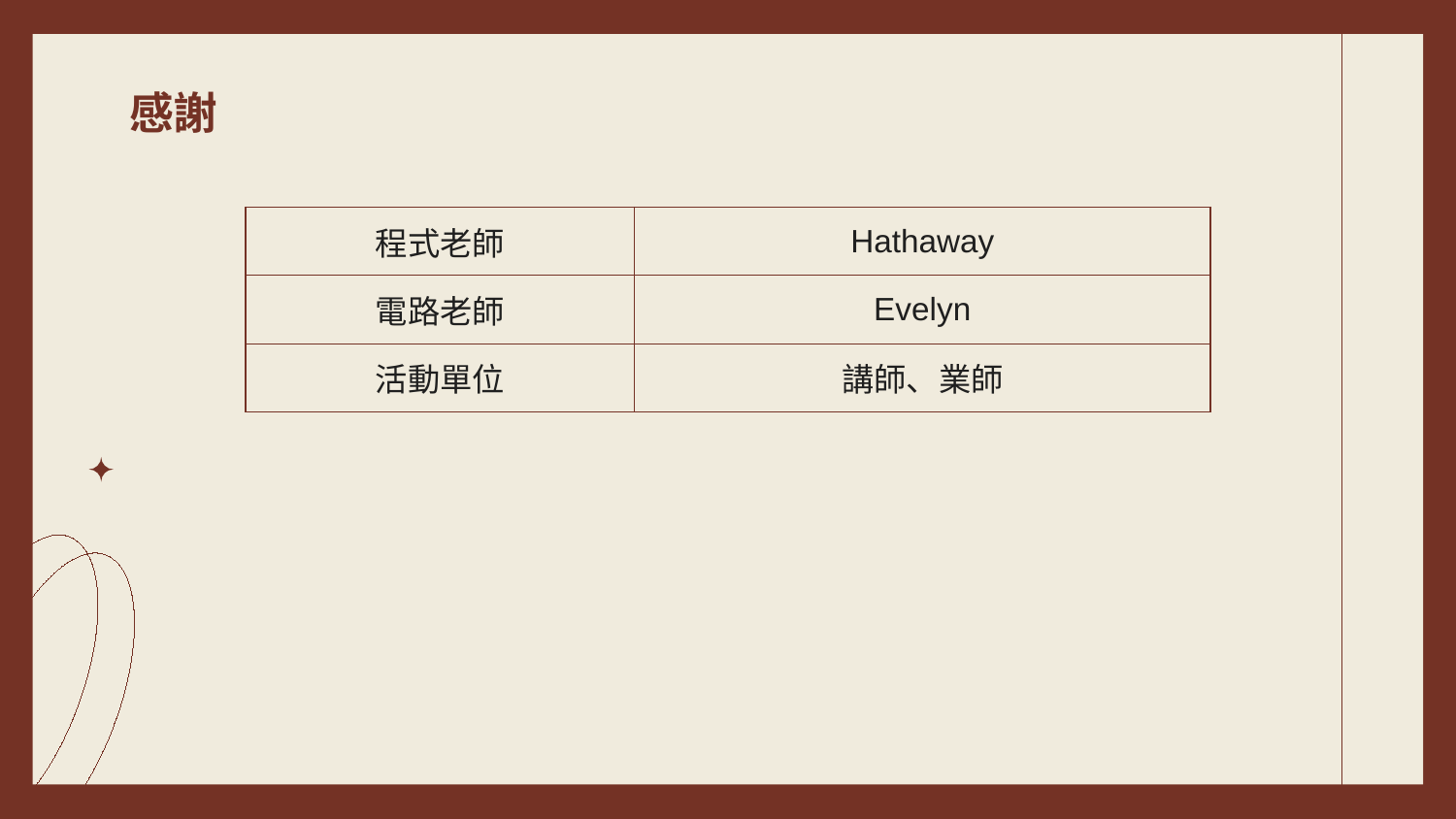

# 感謝
| 程式老師 | Hathaway |
| --- | --- |
| 電路老師 | Evelyn |
| 活動單位 | 講師、業師 |